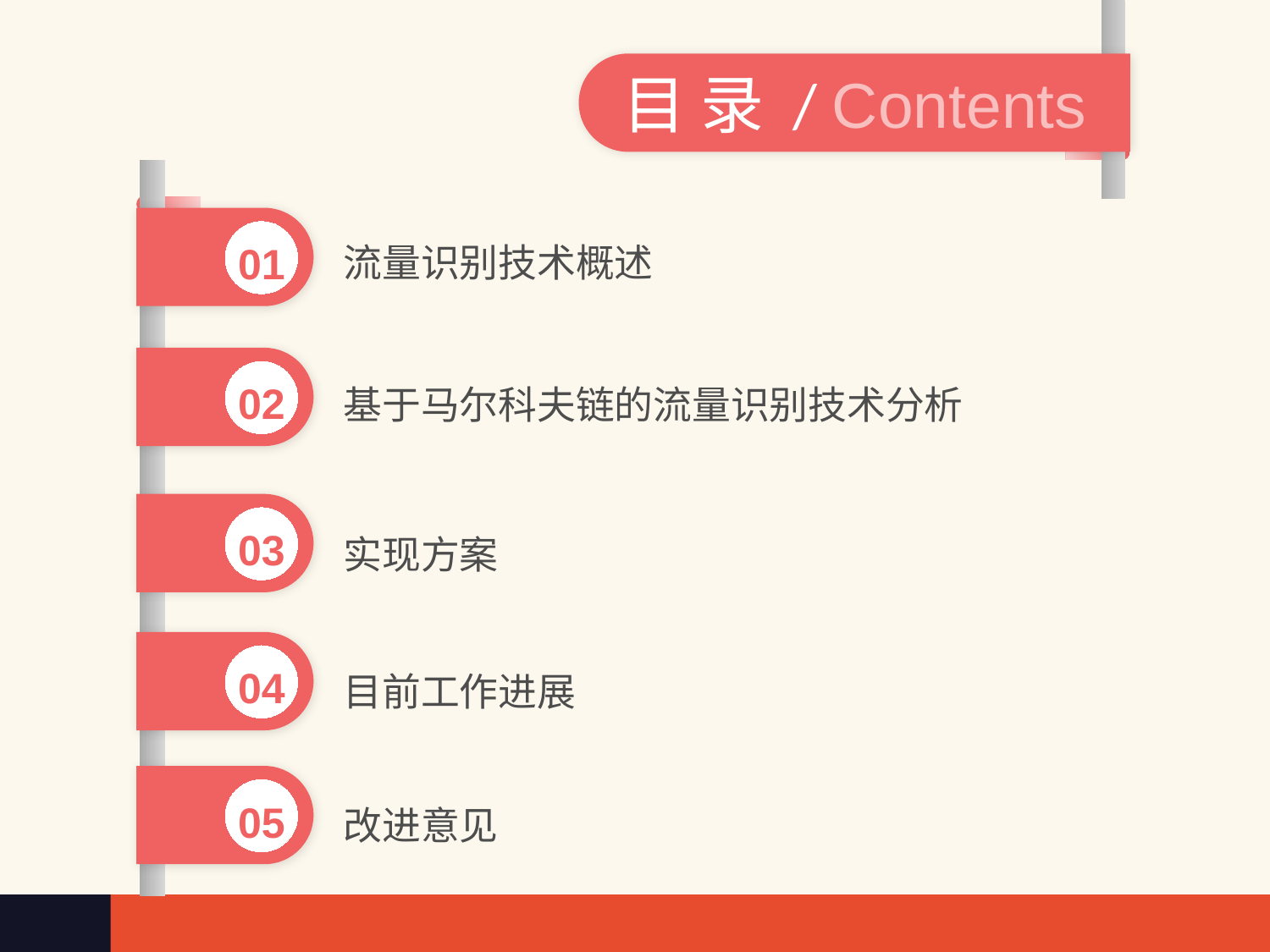

目 录 / Contents

流量识别技术概述
01

基于马尔科夫链的流量识别技术分析
02

03
实现方案

04
目前工作进展

05
改进意见